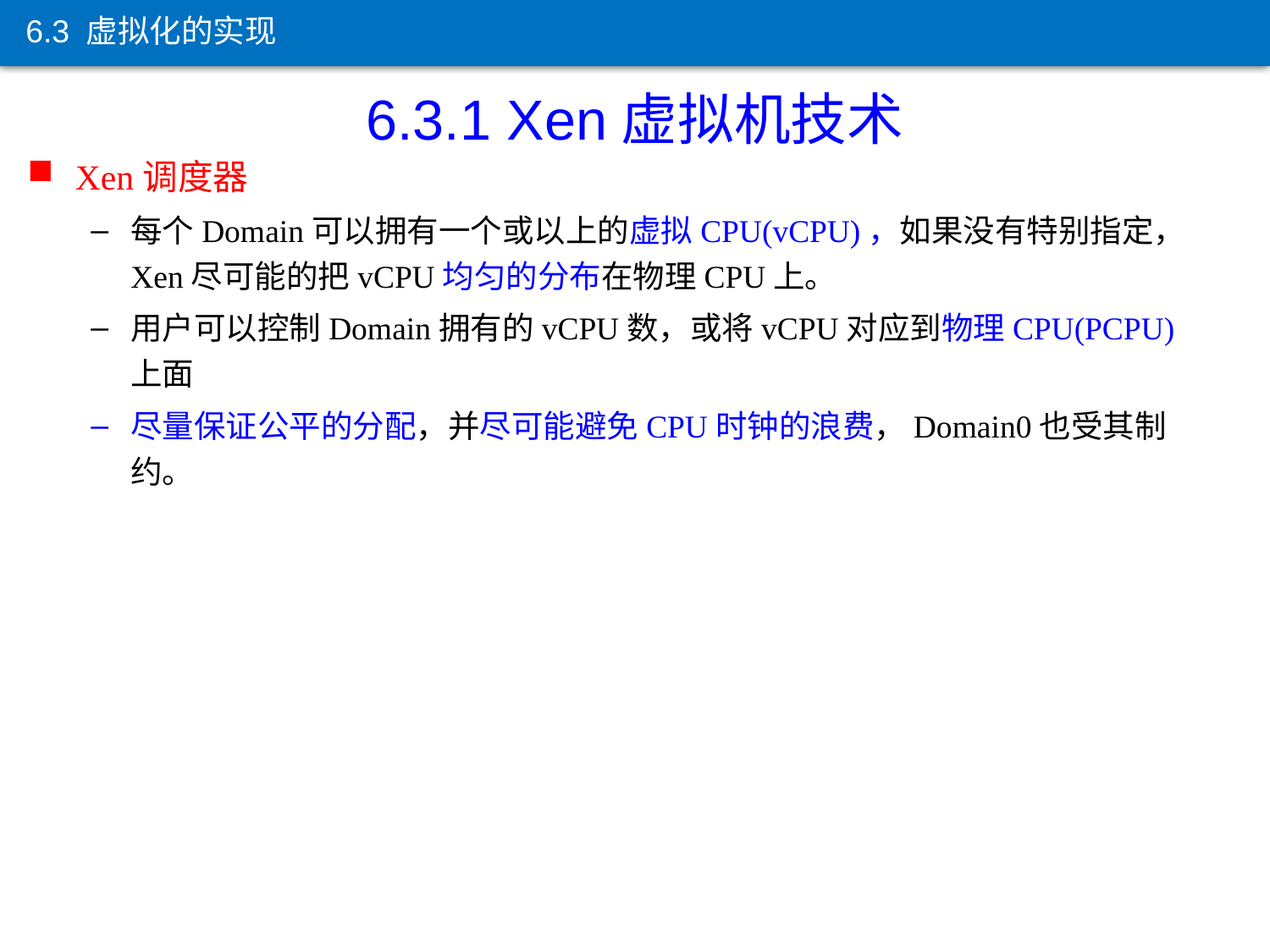

6.3 虚拟化的实现
6.3.1 Xen虚拟机技术
Xen调度器
每个Domain可以拥有一个或以上的虚拟CPU(vCPU)，如果没有特别指定，Xen尽可能的把vCPU均匀的分布在物理CPU上。
用户可以控制Domain拥有的vCPU数，或将vCPU对应到物理CPU(PCPU)上面
尽量保证公平的分配，并尽可能避免CPU时钟的浪费，Domain0也受其制约。

29